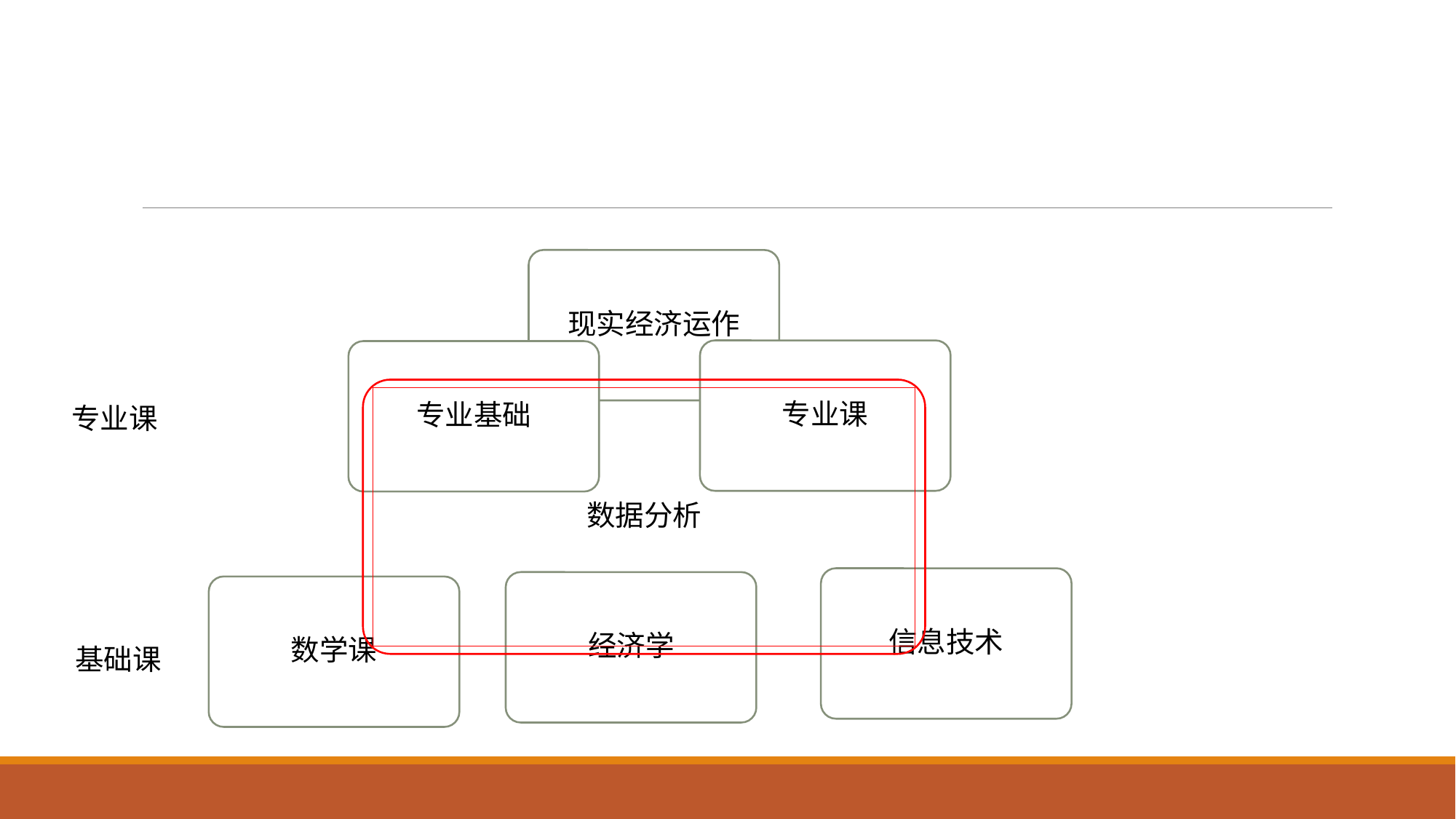

现实经济运作

专业课

专业基础
专业课

数据分析

信息技术

经济学

数学课
基础课